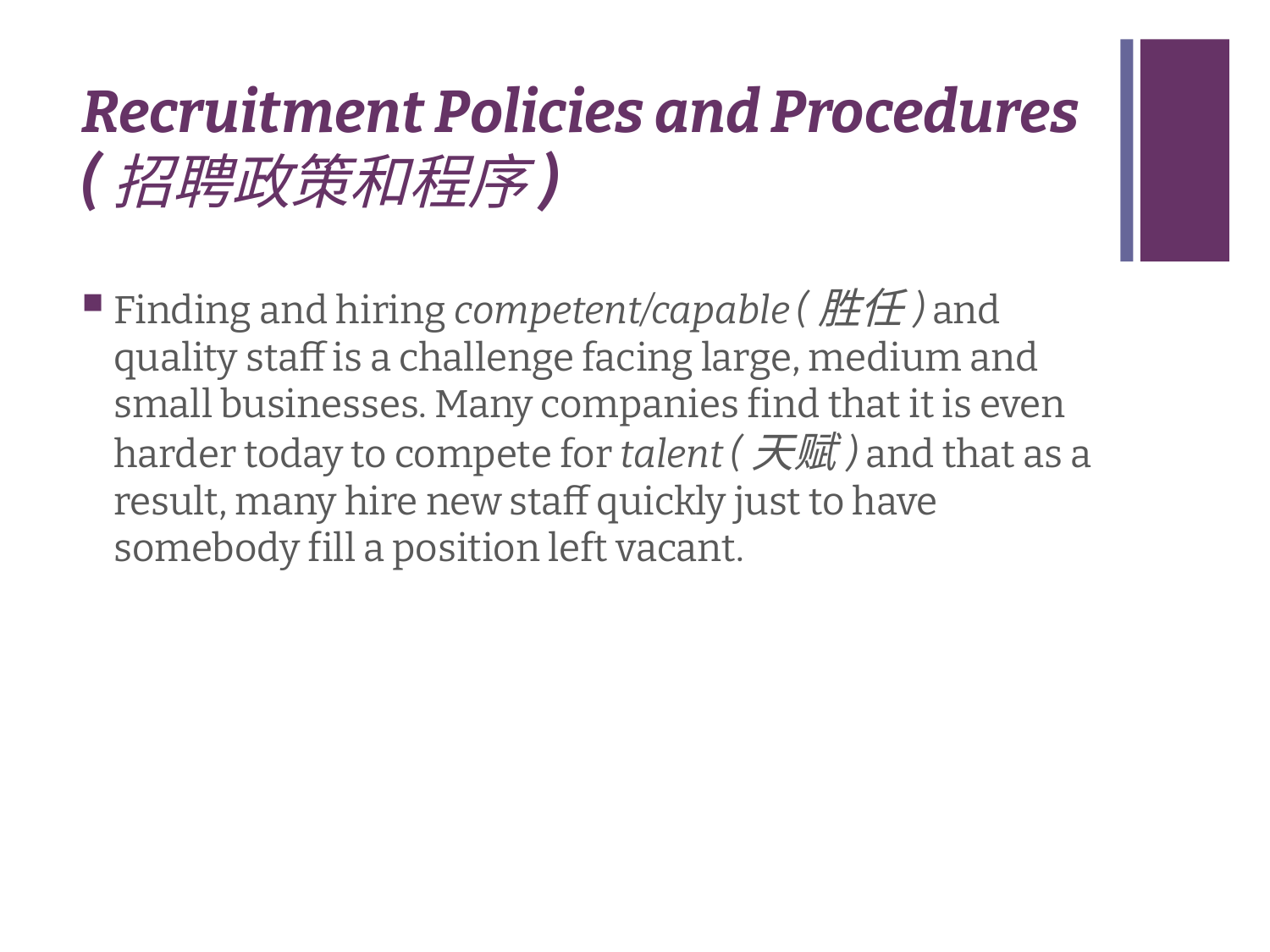

# Recruitment Policies and Procedures (招聘政策和程序)
Finding and hiring competent/capable (胜任) and quality staff is a challenge facing large, medium and small businesses. Many companies find that it is even harder today to compete for talent (天赋) and that as a result, many hire new staff quickly just to have somebody fill a position left vacant.